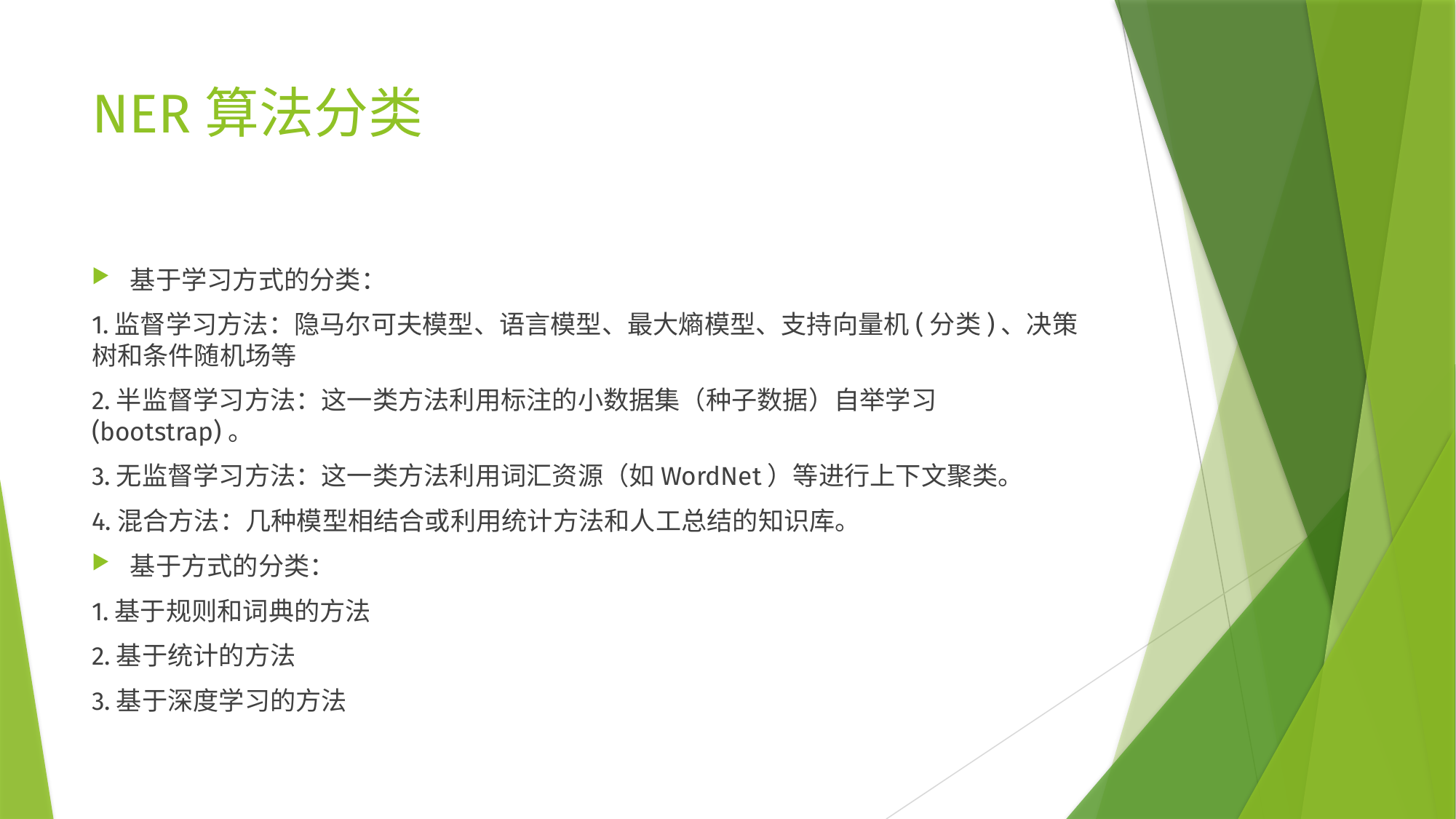

# NER算法分类
基于学习方式的分类：
1.监督学习方法：隐马尔可夫模型、语言模型、最大熵模型、支持向量机(分类)、决策树和条件随机场等
2.半监督学习方法：这一类方法利用标注的小数据集（种子数据）自举学习(bootstrap)。
3.无监督学习方法：这一类方法利用词汇资源（如WordNet）等进行上下文聚类。
4.混合方法：几种模型相结合或利用统计方法和人工总结的知识库。
基于方式的分类：
1.基于规则和词典的方法
2.基于统计的方法
3.基于深度学习的方法